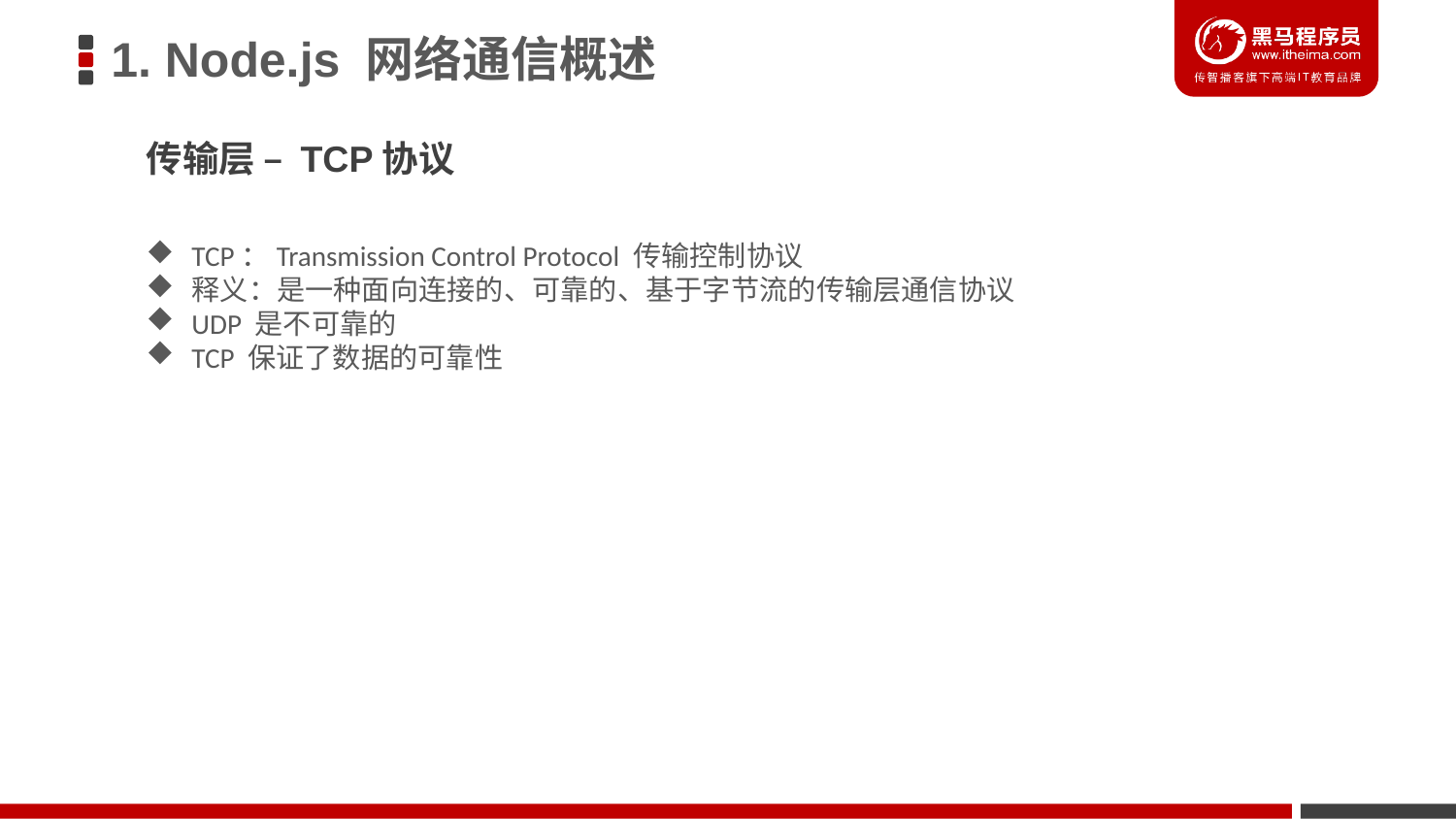

1. Node.js 网络通信概述
传输层 – TCP协议

TCP：Transmission Control Protocol 传输控制协议
释义：是一种面向连接的、可靠的、基于字节流的传输层通信协议
UDP 是不可靠的
TCP 保证了数据的可靠性